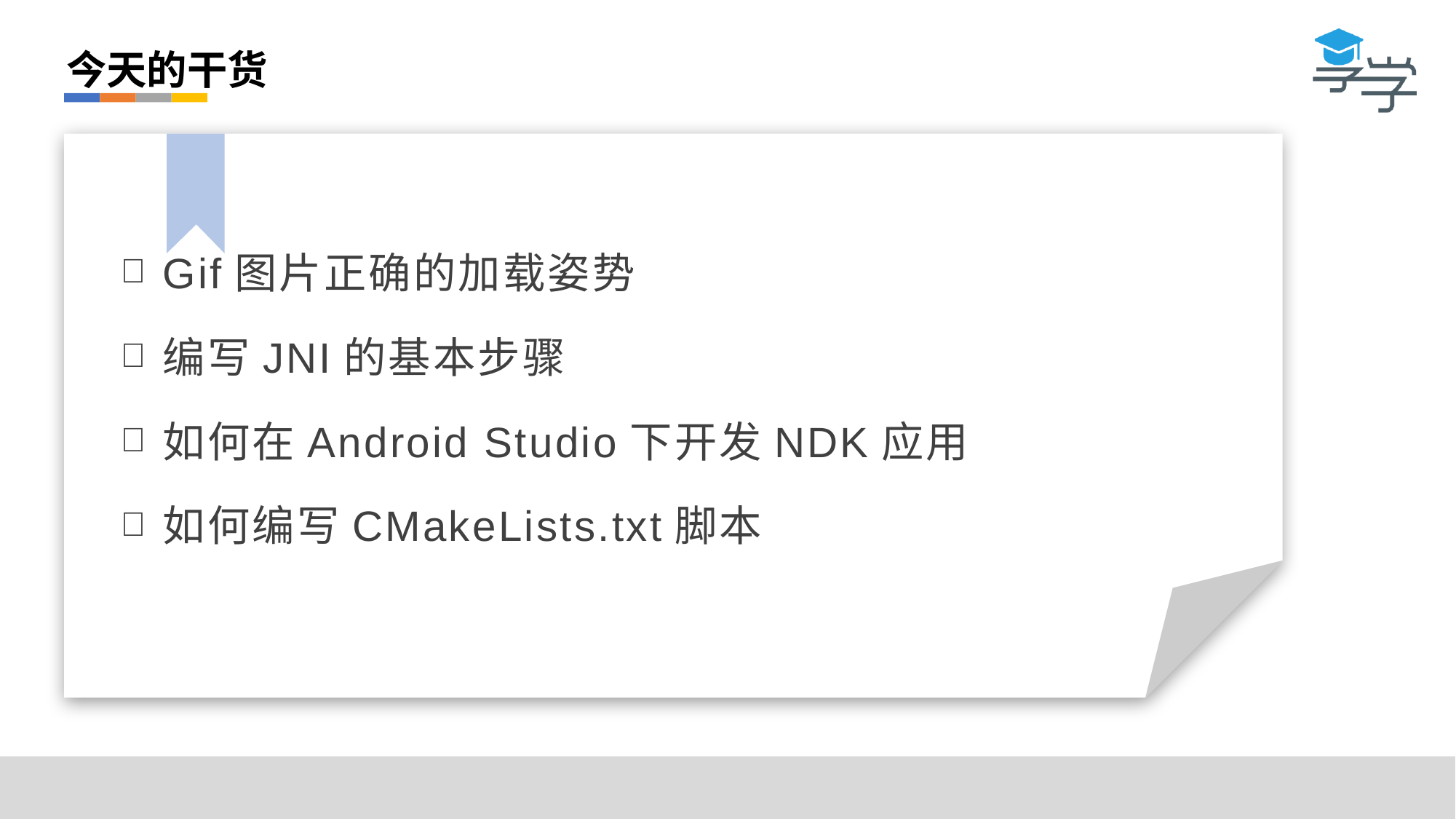

今天的干货

Gif图片正确的加载姿势
编写JNI的基本步骤
如何在Android Studio下开发NDK应用
如何编写CMakeLists.txt脚本